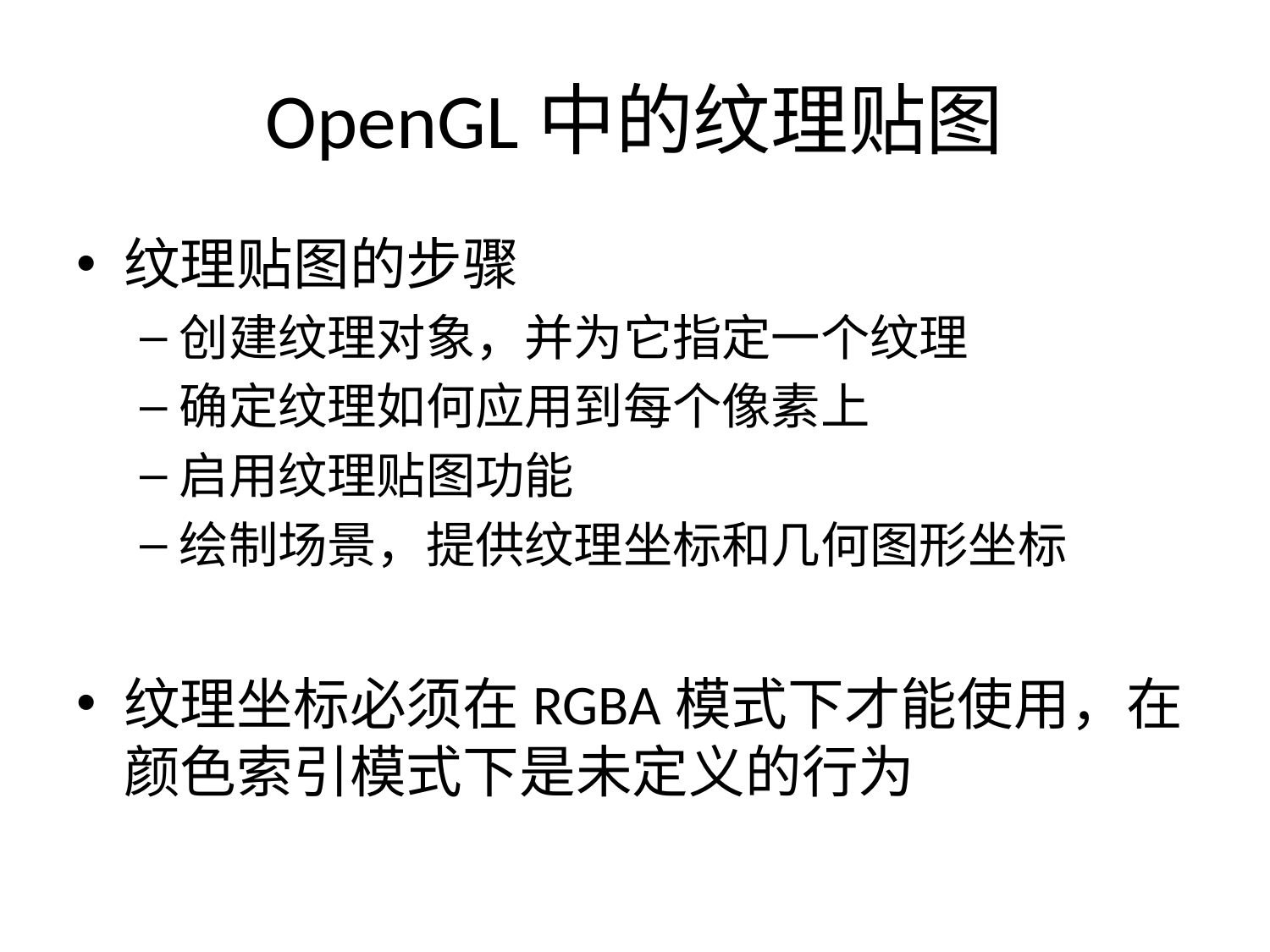

# OpenGL中的纹理贴图
纹理贴图的步骤
创建纹理对象，并为它指定一个纹理
确定纹理如何应用到每个像素上
启用纹理贴图功能
绘制场景，提供纹理坐标和几何图形坐标

纹理坐标必须在RGBA模式下才能使用，在颜色索引模式下是未定义的行为